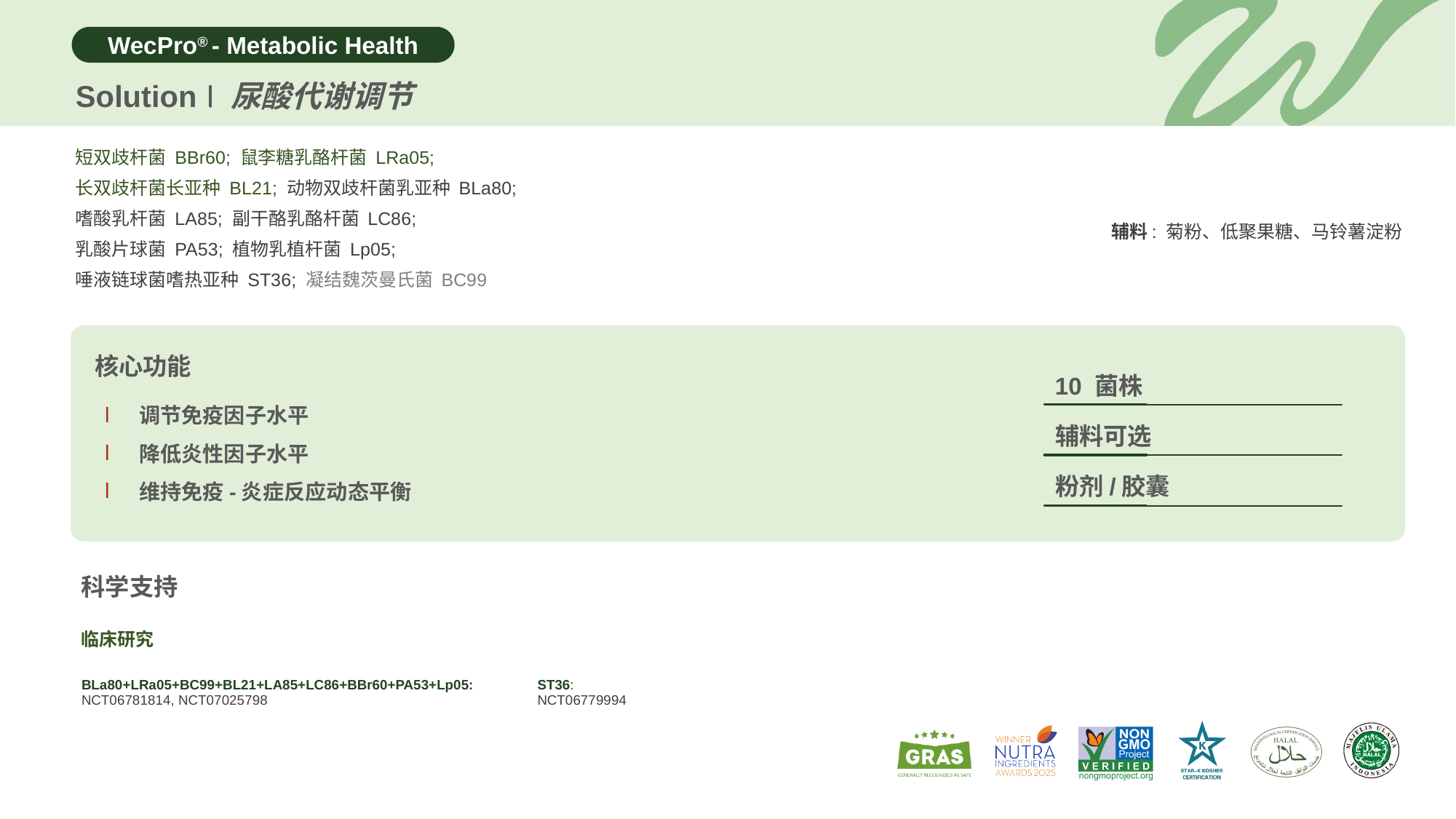

Solution
尿酸代谢调节
短双歧杆菌 BBr60; 鼠李糖乳酪杆菌 LRa05;
长双歧杆菌长亚种 BL21; 动物双歧杆菌乳亚种 BLa80;
嗜酸乳杆菌 LA85; 副干酪乳酪杆菌 LC86;
乳酸片球菌 PA53; 植物乳植杆菌 Lp05;
唾液链球菌嗜热亚种 ST36; 凝结魏茨曼氏菌 BC99

辅料: 菊粉、低聚果糖、马铃薯淀粉

核心功能
10 菌株
调节免疫因子水平
降低炎性因子水平
维持免疫-炎症反应动态平衡
辅料可选
粉剂/胶囊
科学支持
临床研究
| BLa80+LRa05+BC99+BL21+LA85+LC86+BBr60+PA53+Lp05: NCT06781814, NCT07025798 | ST36: NCT06779994 |
| --- | --- |
|  |  |
|  |  |
|  |  |